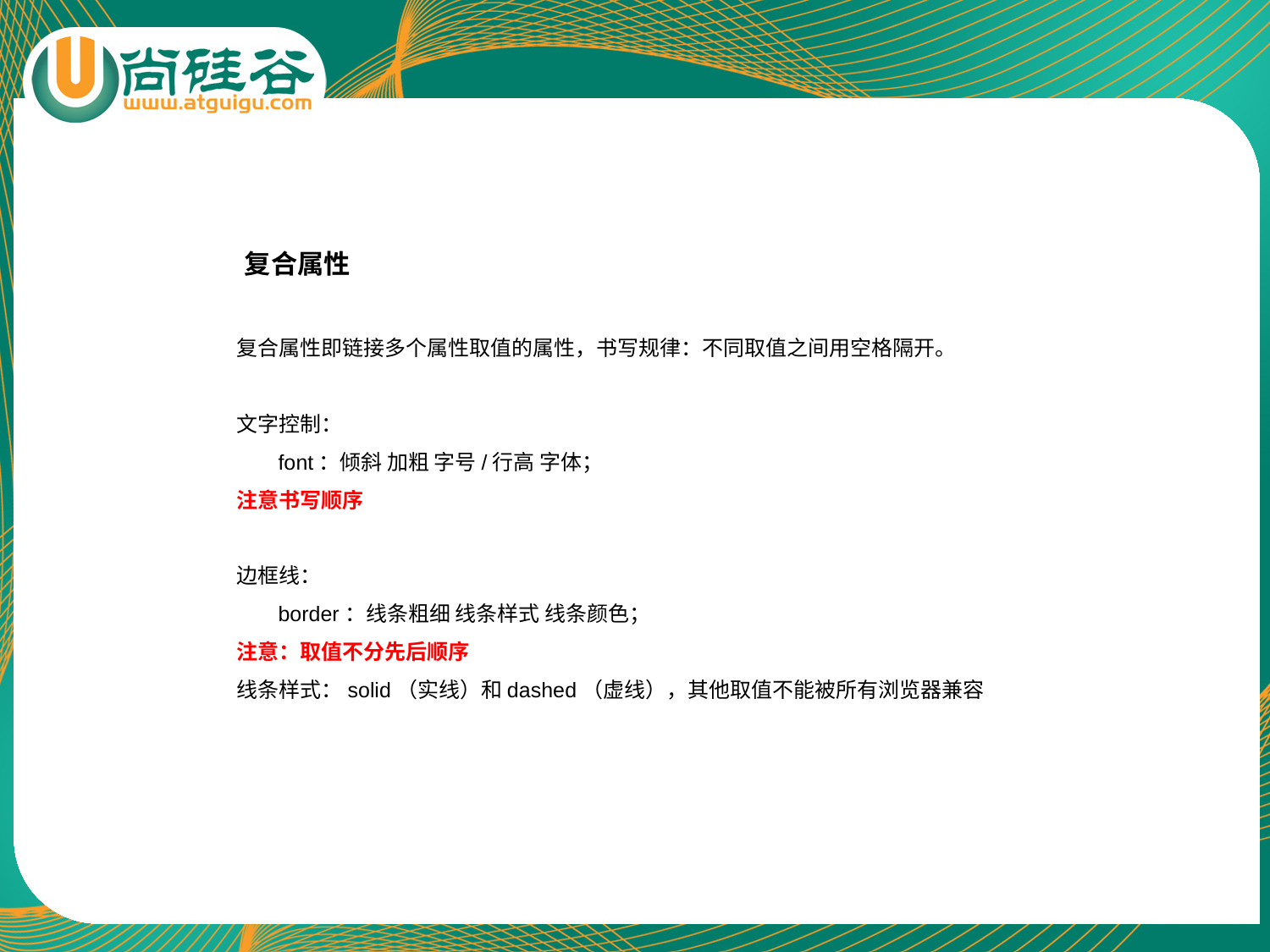

复合属性
复合属性即链接多个属性取值的属性，书写规律：不同取值之间用空格隔开。

文字控制：
       font：倾斜 加粗 字号/行高 字体；
注意书写顺序

边框线：
       border：线条粗细 线条样式 线条颜色；
注意：取值不分先后顺序
线条样式：solid（实线）和dashed（虚线），其他取值不能被所有浏览器兼容